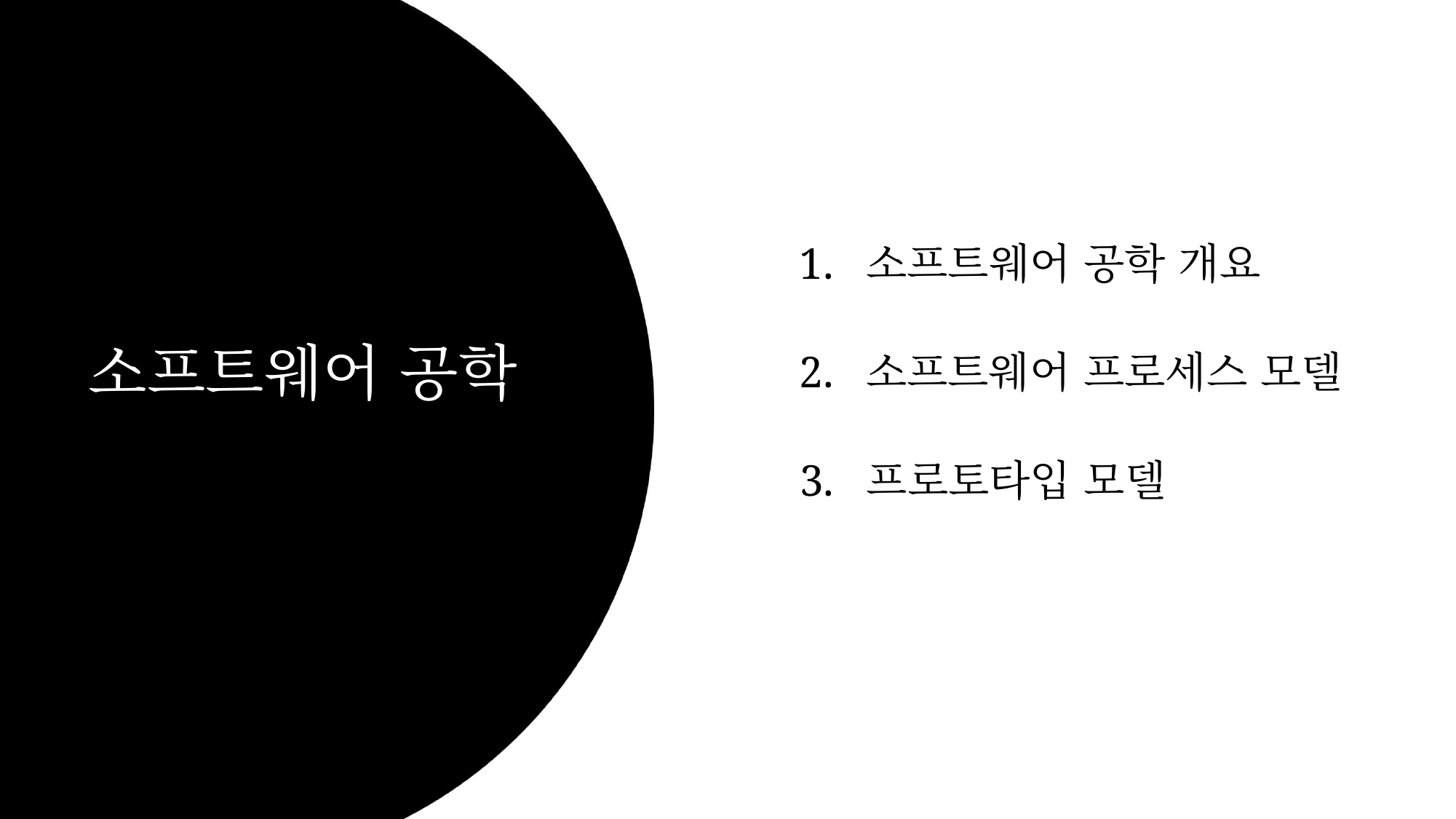

1.  소프트웨어 공학 개요
소프트웨어 공학
2.  소프트웨어 프로세스 모델
3.  프로토타입 모델